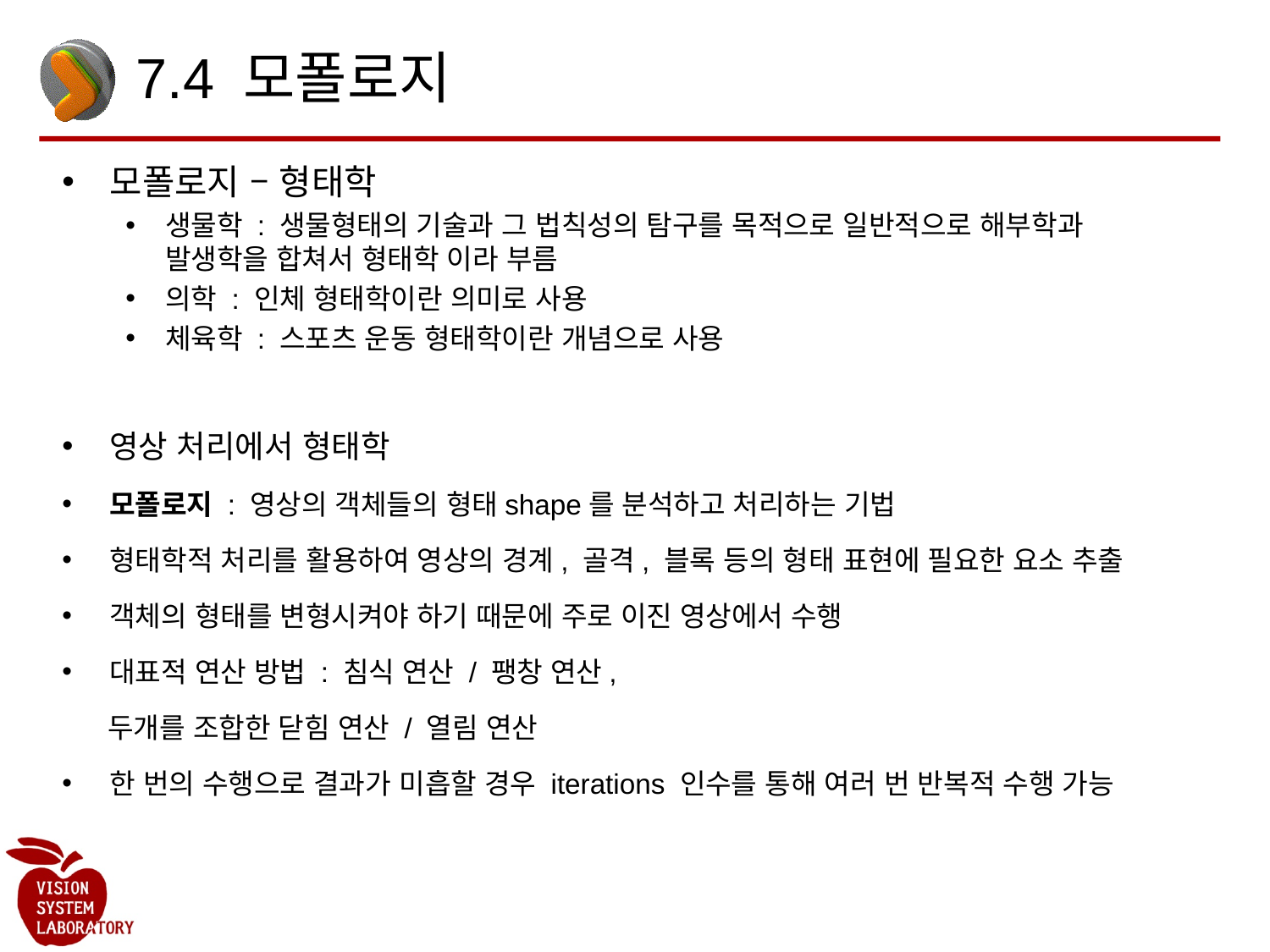

# 7.4 모폴로지
모폴로지 – 형태학
생물학 : 생물형태의 기술과 그 법칙성의 탐구를 목적으로 일반적으로 해부학과    발생학을 합쳐서 형태학 이라 부름
의학 : 인체 형태학이란 의미로 사용
체육학 : 스포츠 운동 형태학이란 개념으로 사용

영상 처리에서 형태학
모폴로지 : 영상의 객체들의 형태shape를 분석하고 처리하는 기법
형태학적 처리를 활용하여 영상의 경계, 골격, 블록 등의 형태 표현에 필요한 요소 추출
객체의 형태를 변형시켜야 하기 때문에 주로 이진 영상에서 수행
대표적 연산 방법 : 침식 연산 / 팽창 연산,
     두개를 조합한 닫힘 연산 / 열림 연산
한 번의 수행으로 결과가 미흡할 경우 iterations 인수를 통해 여러 번 반복적 수행 가능